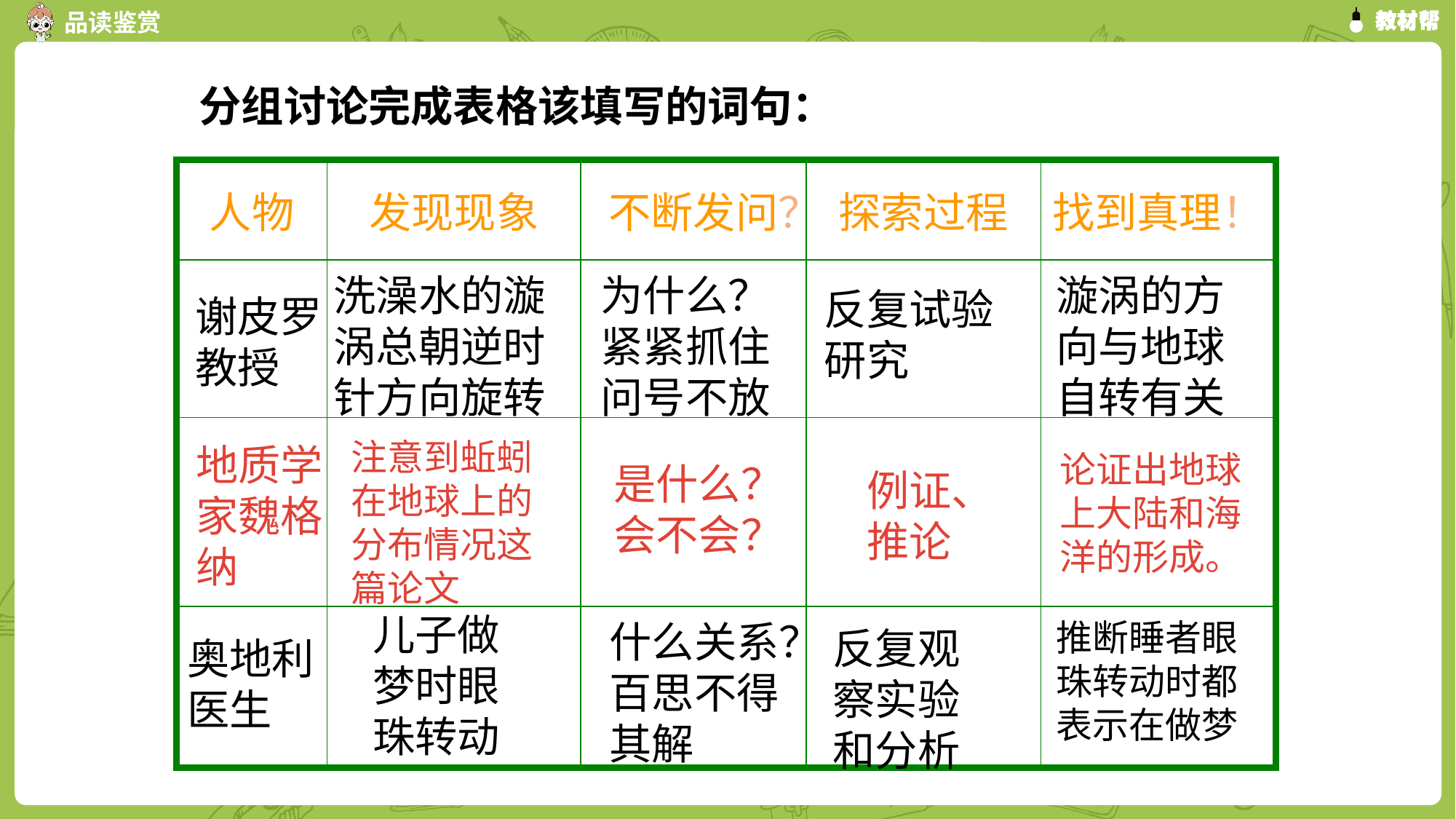

# 分组讨论完成表格该填写的词句：
| 人物 | 发现现象 | 不断发问？ | 探索过程 | 找到真理！ |
| --- | --- | --- | --- | --- |
|  |  |  |  |  |
|  |  |  |  |  |
|  |  |  |  |  |
漩涡的方向与地球自转有关
洗澡水的漩涡总朝逆时针方向旋转
为什么？
紧紧抓住问号不放
反复试验研究
谢皮罗
教授
注意到蚯蚓在地球上的分布情况这篇论文
地质学家魏格纳
论证出地球上大陆和海洋的形成。
是什么？
会不会？

例证、推论
儿子做梦时眼珠转动
推断睡者眼珠转动时都表示在做梦
什么关系？
百思不得其解
反复观察实验和分析
奥地利医生